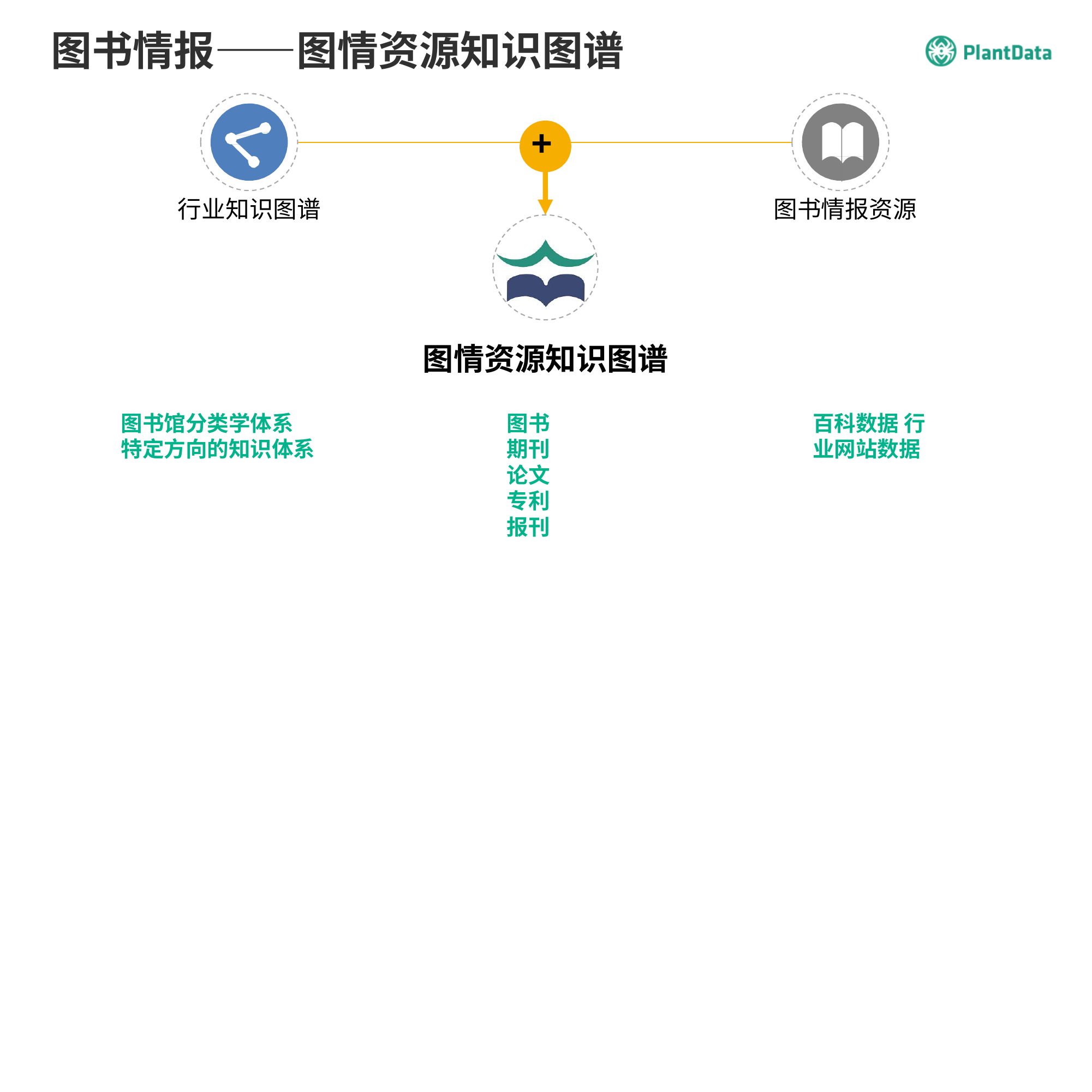

图书情报——图情资源知识图谱

+

行业知识图谱
图书情报资源

图情资源知识图谱
图书馆分类学体系 特定方向的知识体系
图书 期刊 论文 专利 报刊
百科数据 行业网站数据